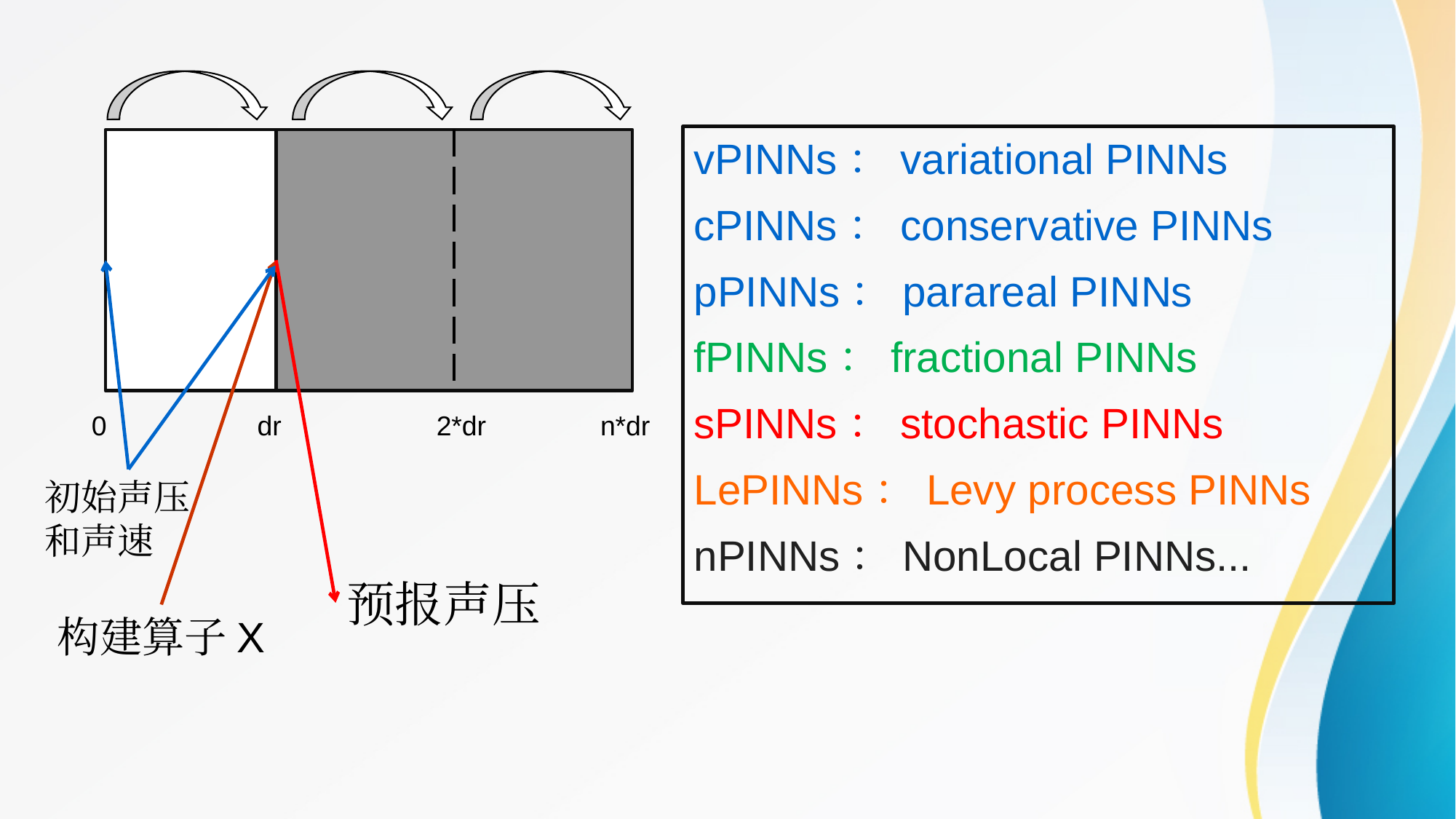

vPINNs：variational PINNs
cPINNs：conservative PINNs
pPINNs：parareal PINNs
fPINNs：fractional PINNs
sPINNs：stochastic PINNs
LePINNs：Levy process PINNs
nPINNs：NonLocal PINNs...

0
dr
2*dr
n*dr
初始声压和声速
预报声压
构建算子X